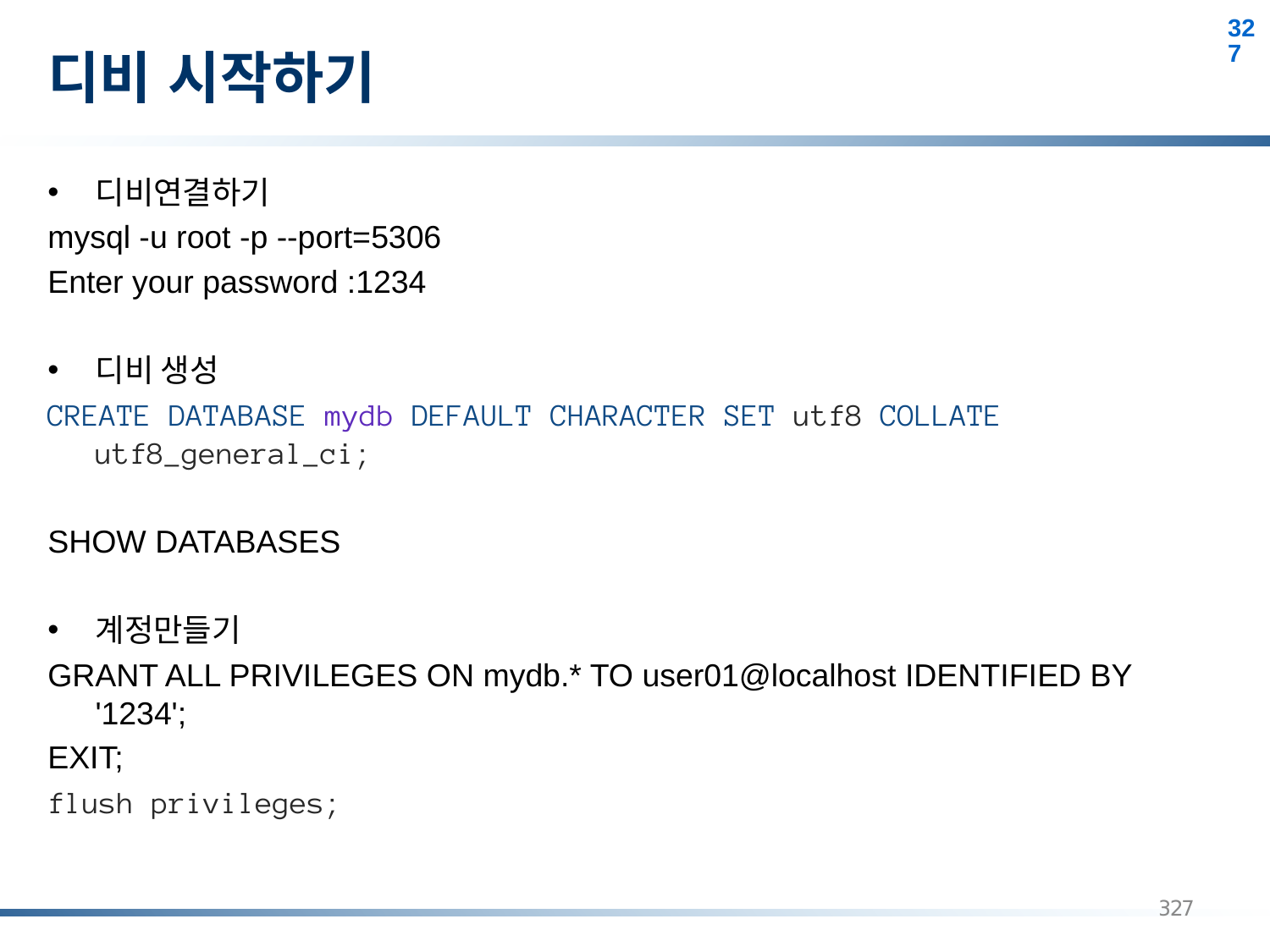

# 디비 시작하기
디비연결하기
mysql -u root -p --port=5306
Enter your password :1234

디비 생성
CREATE DATABASE mydb DEFAULT CHARACTER SET utf8 COLLATE utf8_general_ci;

SHOW DATABASES

계정만들기
GRANT ALL PRIVILEGES ON mydb.* TO user01@localhost IDENTIFIED BY '1234';
EXIT;
flush privileges;

327